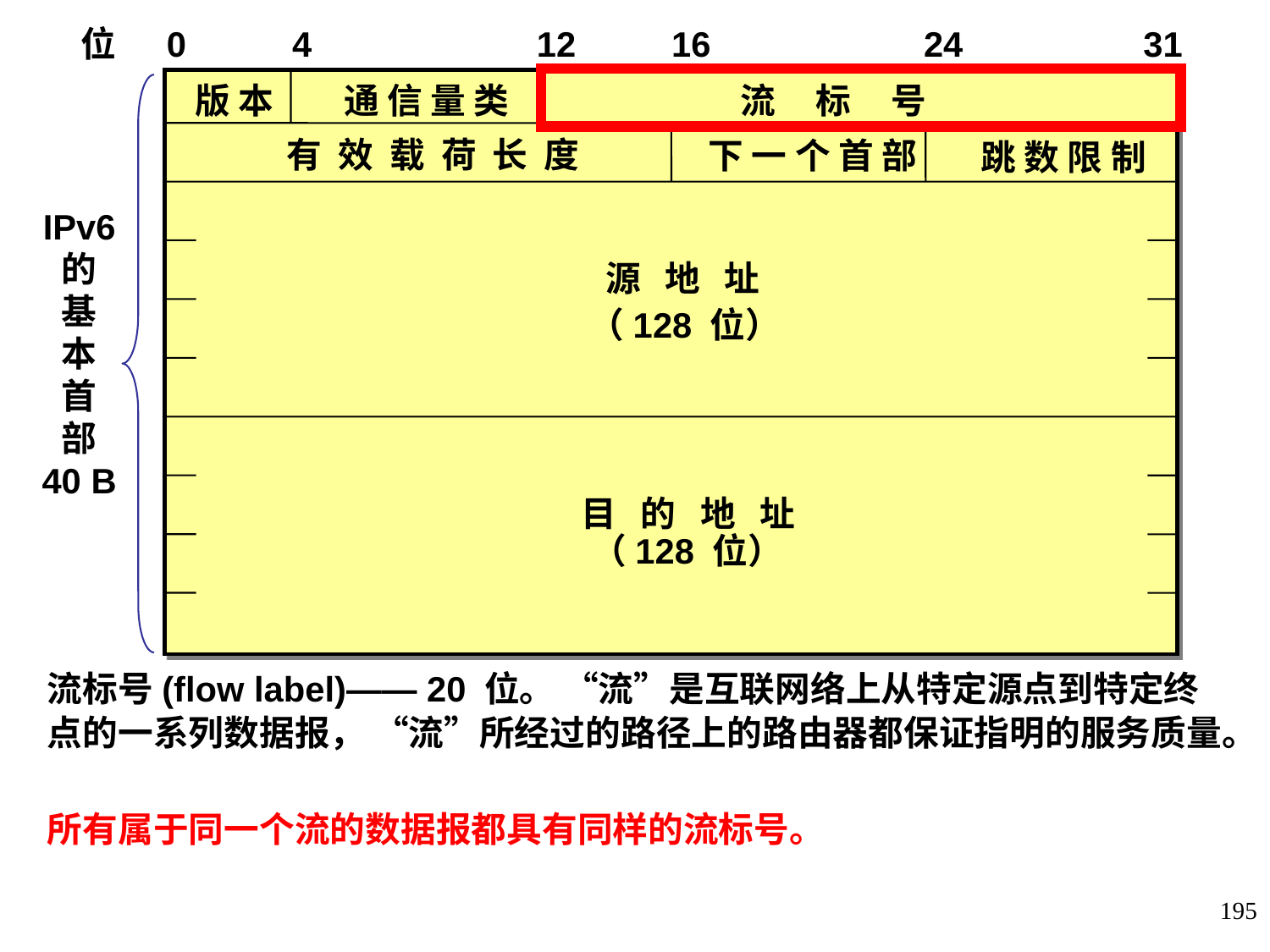

位
0
4
12
16
24
31

版 本
通 信 量 类
流     标     号

有  效  载  荷  长  度
下 一 个 首 部
跳 数 限 制

IPv6
的
基
本
首
部
40 B

源   地   址
（128 位）

目   的   地   址
（128 位）

流标号(flow label)—— 20 位。 “流”是互联网络上从特定源点到特定终点的一系列数据报， “流”所经过的路径上的路由器都保证指明的服务质量。

所有属于同一个流的数据报都具有同样的流标号。
195